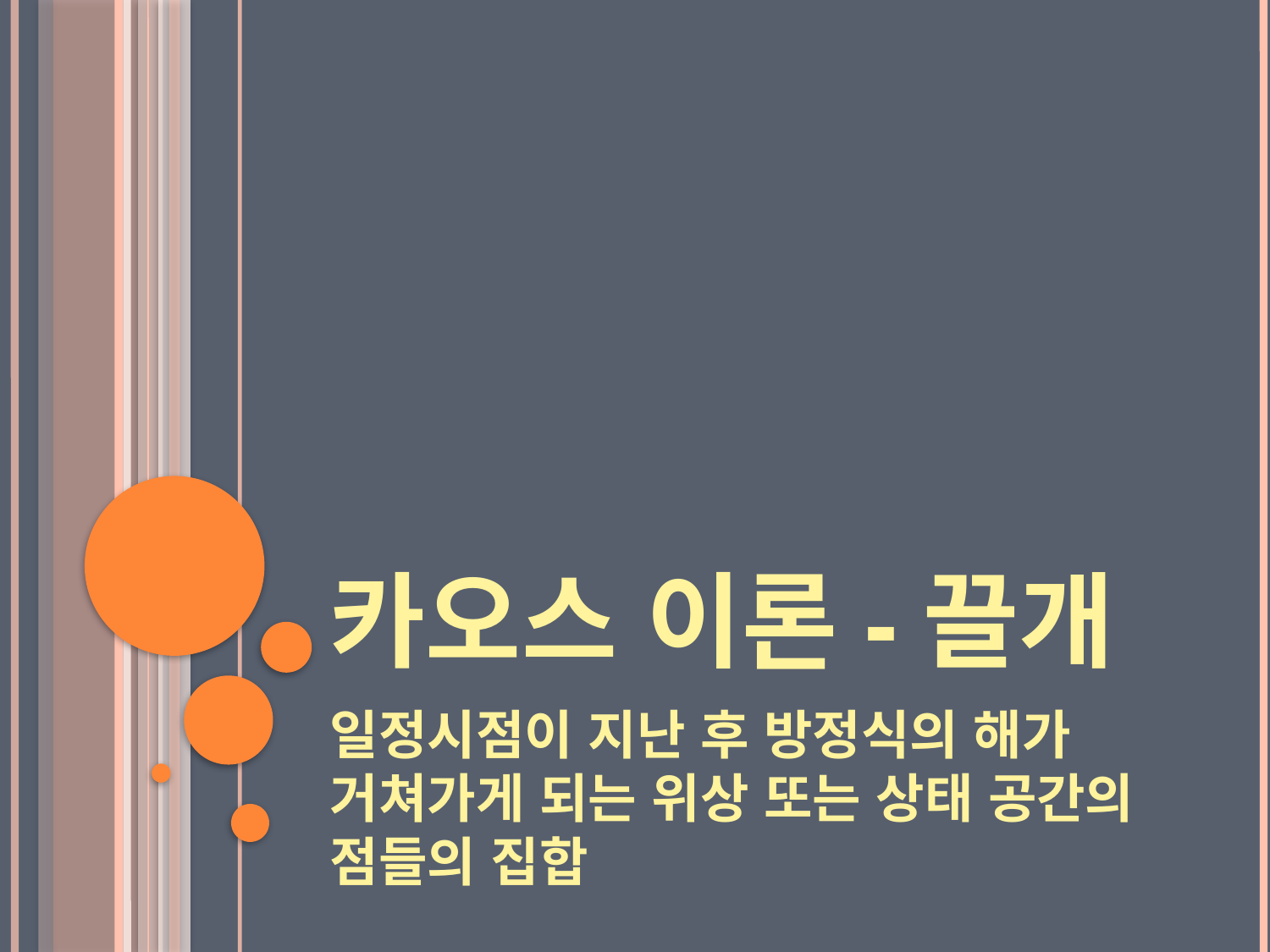

# 카오스 이론-끌개
일정시점이 지난 후 방정식의 해가 거쳐가게 되는 위상 또는 상태 공간의 점들의 집합